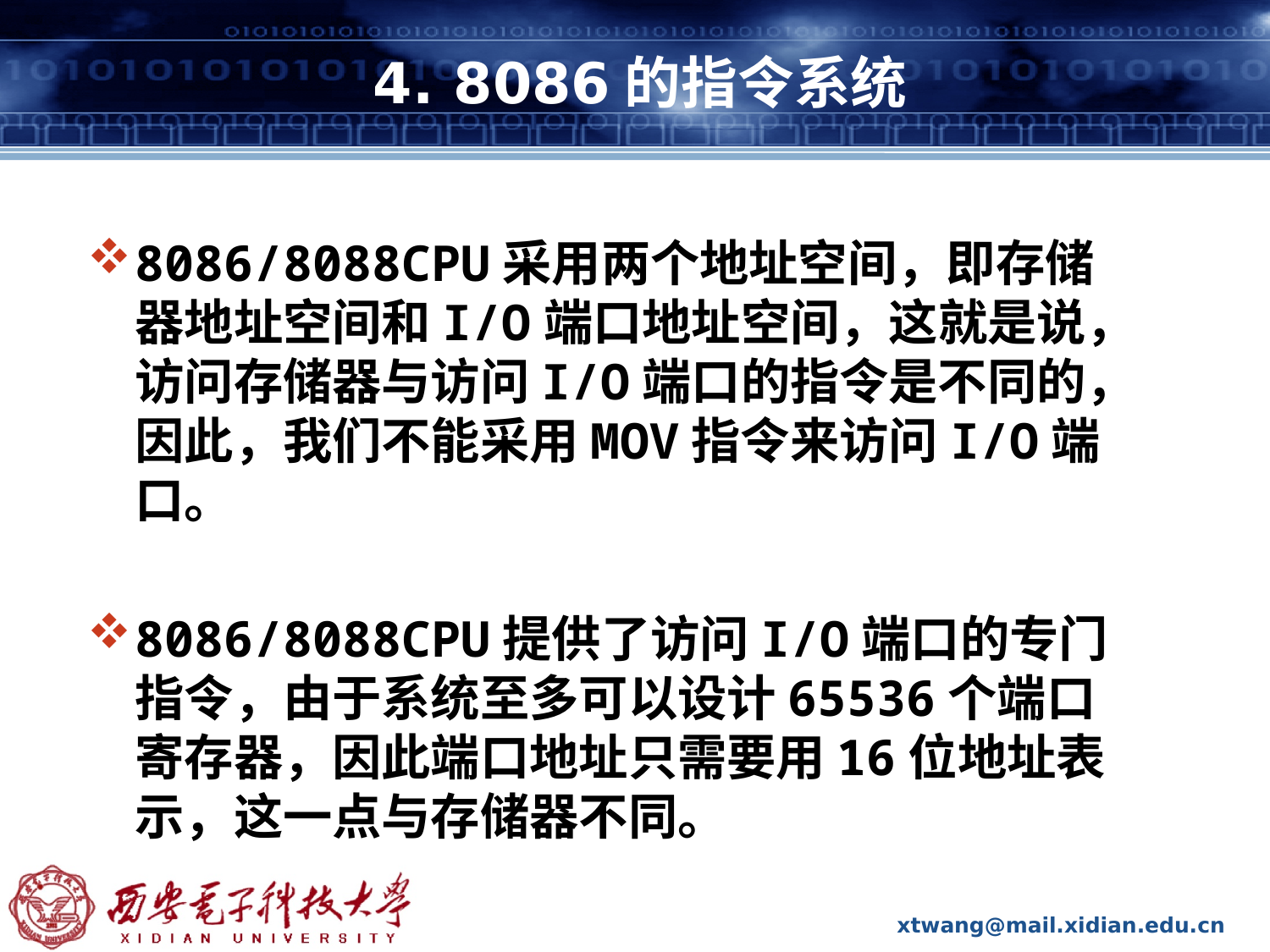

# 4. 8086的指令系统
8086/8088CPU采用两个地址空间，即存储器地址空间和I/O端口地址空间，这就是说，访问存储器与访问I/O端口的指令是不同的，因此，我们不能采用MOV指令来访问I/O端口。

8086/8088CPU提供了访问I/O端口的专门指令，由于系统至多可以设计65536个端口寄存器，因此端口地址只需要用16位地址表示，这一点与存储器不同。